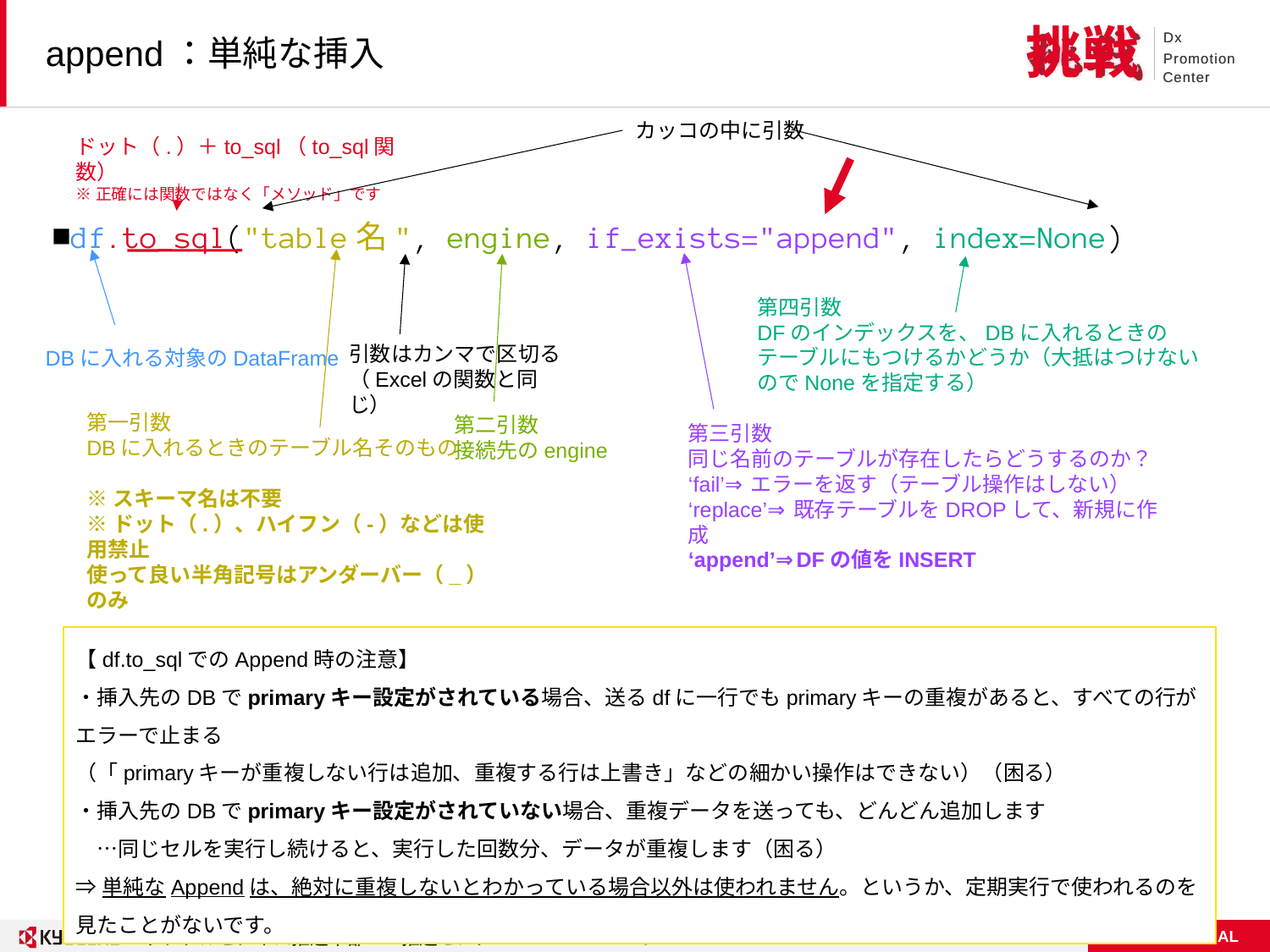

# append：単純な挿入
カッコの中に引数
ドット（.）＋to_sql（to_sql関数）
※正確には関数ではなく「メソッド」です

■df.to_sql("table名", engine, if_exists="append", index=None)
第四引数
DFのインデックスを、DBに入れるときのテーブルにもつけるかどうか（大抵はつけないのでNoneを指定する）
引数はカンマで区切る
（Excelの関数と同じ）
DBに入れる対象のDataFrame
第一引数
DBに入れるときのテーブル名そのもの

※スキーマ名は不要
※ドット（.）、ハイフン（-）などは使用禁止
使って良い半角記号はアンダーバー（_）のみ
第二引数
接続先のengine
第三引数
同じ名前のテーブルが存在したらどうするのか？
‘fail’⇒エラーを返す（テーブル操作はしない）
‘replace’⇒既存テーブルをDROPして、新規に作成
‘append’⇒DFの値をINSERT
【df.to_sqlでのAppend時の注意】
・挿入先のDBでprimaryキー設定がされている場合、送るdfに一行でもprimaryキーの重複があると、すべての行がエラーで止まる
（「primaryキーが重複しない行は追加、重複する行は上書き」などの細かい操作はできない）（困る）
・挿入先のDBでprimaryキー設定がされていない場合、重複データを送っても、どんどん追加します
　…同じセルを実行し続けると、実行した回数分、データが重複します（困る）
⇒単純なAppendは、絶対に重複しないとわかっている場合以外は使われません。というか、定期実行で使われるのを見たことがないです。